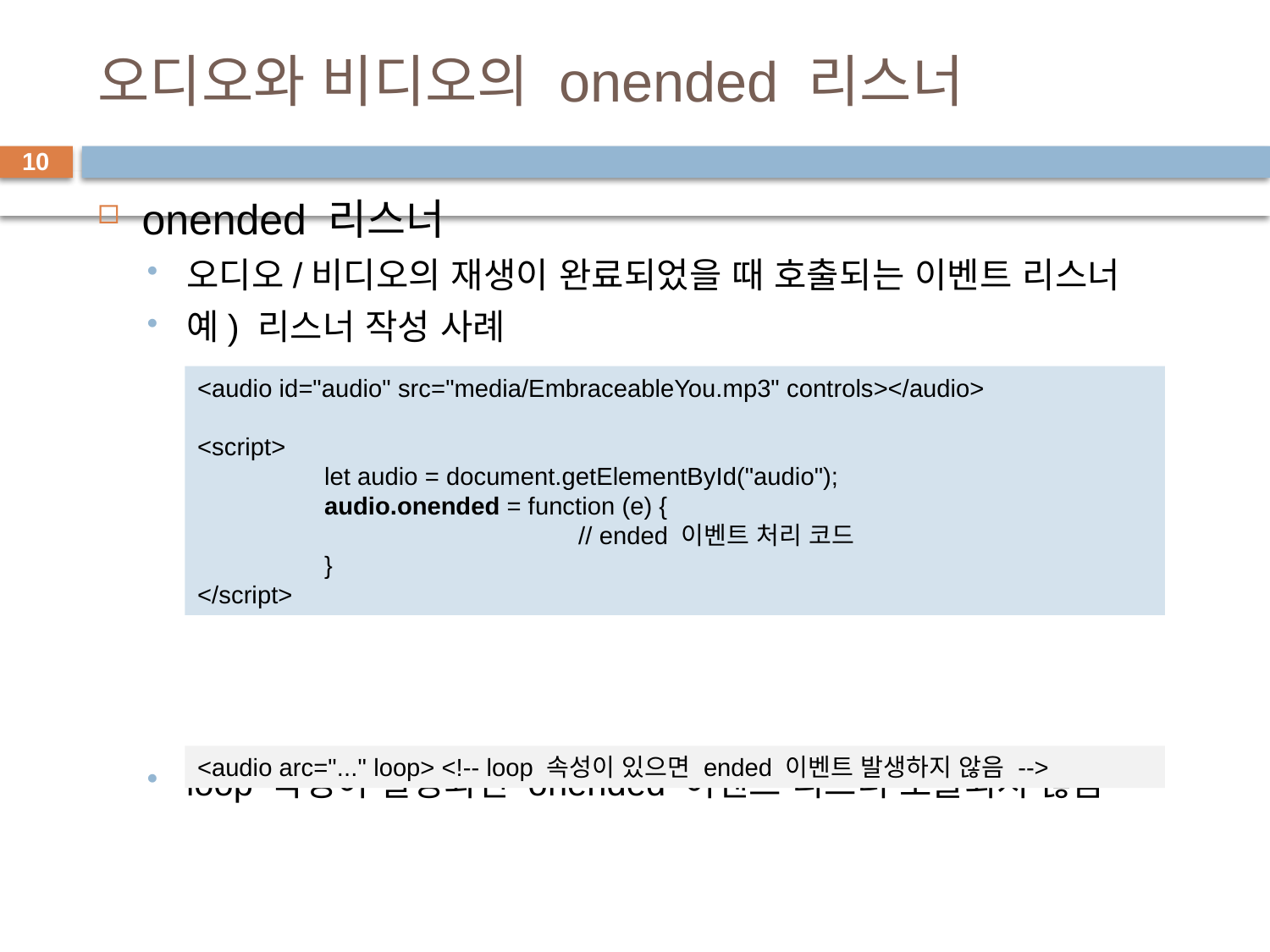

# 오디오와 비디오의 onended 리스너
10
onended 리스너
오디오/비디오의 재생이 완료되었을 때 호출되는 이벤트 리스너
예) 리스너 작성 사례

loop 속성이 설정되면 onended 이벤트 리스너 호출되지 않음
<audio id="audio" src="media/EmbraceableYou.mp3" controls></audio>

<script>
	let audio = document.getElementById("audio");
	audio.onended = function (e) {
			// ended 이벤트 처리 코드
	}
</script>
<audio arc="..." loop> <!-- loop 속성이 있으면 ended 이벤트 발생하지 않음 -->